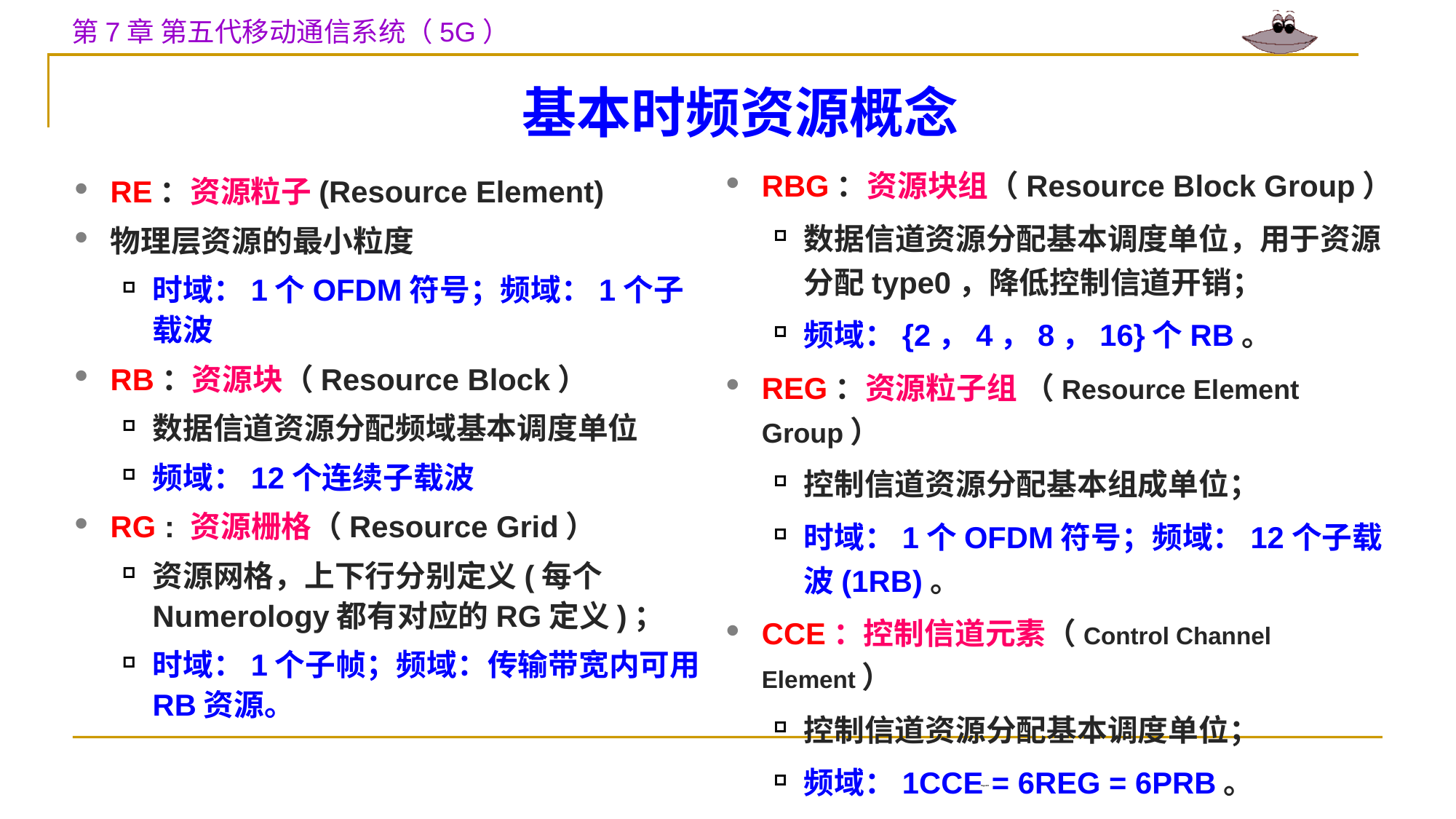

# 基本时频资源概念
RBG：资源块组（Resource Block Group）
数据信道资源分配基本调度单位，用于资源分配type0，降低控制信道开销；
频域：{2，4，8，16}个RB。
REG：资源粒子组 （Resource Element Group）
控制信道资源分配基本组成单位；
时域：1个OFDM符号；频域：12个子载波(1RB)。
CCE：控制信道元素（Control Channel Element）
控制信道资源分配基本调度单位；
频域：1CCE = 6REG = 6PRB。

RE：资源粒子(Resource Element)
物理层资源的最小粒度
时域：1个OFDM符号；频域：1个子载波
RB：资源块（Resource Block）
数据信道资源分配频域基本调度单位
频域：12个连续子载波
RG : 资源栅格（Resource Grid）
资源网格，上下行分别定义(每个Numerology都有对应的RG定义)；
时域：1个子帧；频域：传输带宽内可用RB资源。

Page115